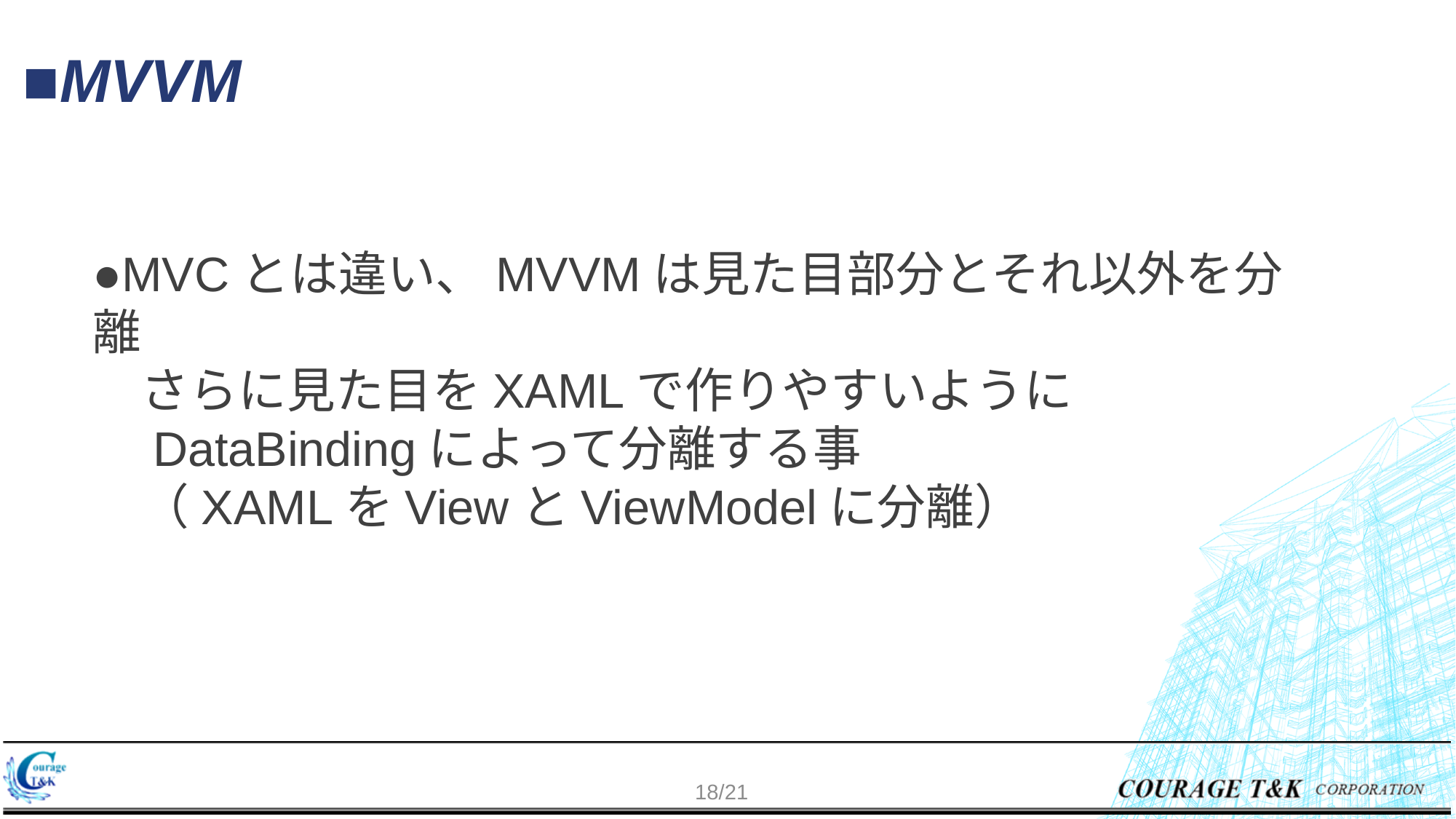

# ■MVVM
●MVCとは違い、MVVMは見た目部分とそれ以外を分離
　さらに見た目をXAMLで作りやすいように
　DataBindingによって分離する事
　（XAMLをViewとViewModelに分離）
18/21